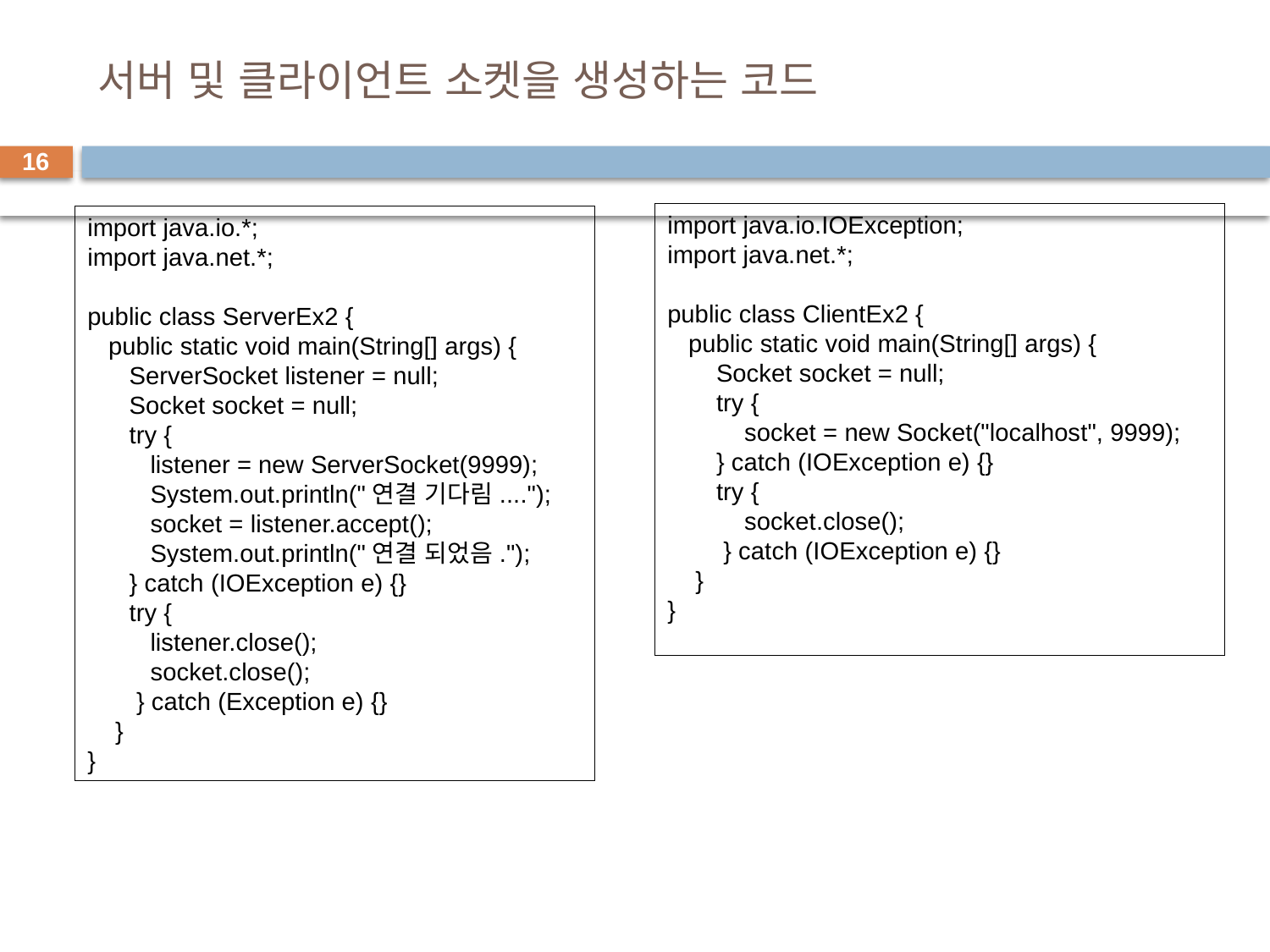

# 서버 및 클라이언트 소켓을 생성하는 코드
16
import java.io.IOException;
import java.net.*;

public class ClientEx2 {
   public static void main(String[] args) {
       Socket socket = null;
       try {
           socket = new Socket("localhost", 9999);
       } catch (IOException e) {}
       try {
           socket.close();
        } catch (IOException e) {}
    }
}

import java.io.*;
import java.net.*;

public class ServerEx2 {
   public static void main(String[] args) {
      ServerSocket listener = null;
      Socket socket = null;
      try {
         listener = new ServerSocket(9999);
         System.out.println("연결 기다림....");
         socket = listener.accept();
         System.out.println("연결 되었음.");
      } catch (IOException e) {}
      try {
         listener.close();
         socket.close();
       } catch (Exception e) {}
    }
}